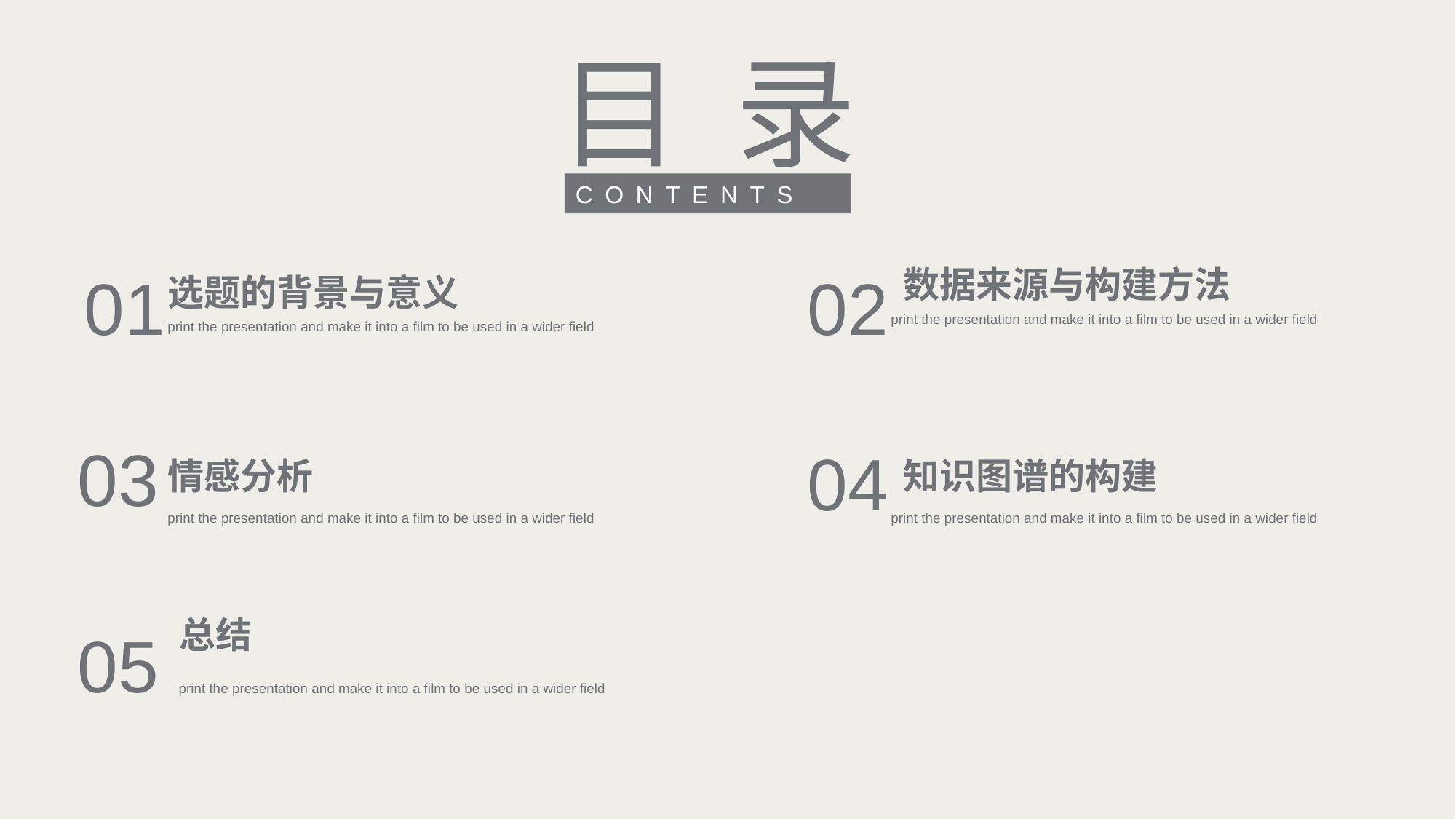

目  录
CONTENTS
01
02
数据来源与构建方法
print the presentation and make it into a film to be used in a wider field
选题的背景与意义
print the presentation and make it into a film to be used in a wider field
03
04
情感分析
print the presentation and make it into a film to be used in a wider field
知识图谱的构建
print the presentation and make it into a film to be used in a wider field

05
总结
print the presentation and make it into a film to be used in a wider field